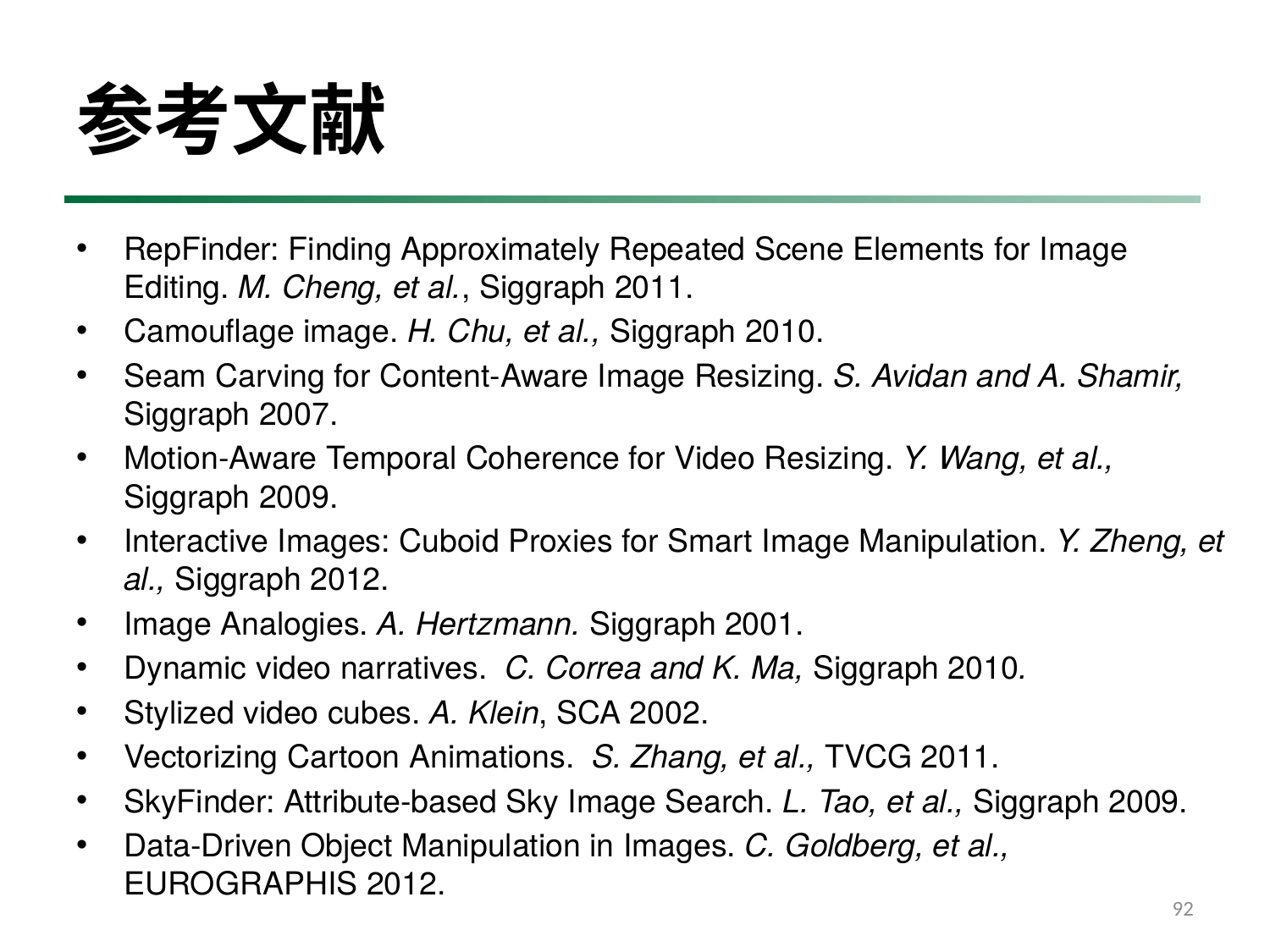

# 参考文献
RepFinder: Finding Approximately Repeated Scene Elements for Image Editing. M. Cheng, et al., Siggraph 2011.
Camouflage image. H. Chu, et al., Siggraph 2010.
Seam Carving for Content-Aware Image Resizing. S. Avidan and A. Shamir, Siggraph 2007.
Motion-Aware Temporal Coherence for Video Resizing. Y. Wang, et al., Siggraph 2009.
Interactive Images: Cuboid Proxies for Smart Image Manipulation. Y. Zheng, et al., Siggraph 2012.
Image Analogies. A. Hertzmann. Siggraph 2001.
Dynamic video narratives.  C. Correa and K. Ma, Siggraph 2010.
Stylized video cubes. A. Klein, SCA 2002.
Vectorizing Cartoon Animations.  S. Zhang, et al., TVCG 2011.
SkyFinder: Attribute-based Sky Image Search. L. Tao, et al., Siggraph 2009.
Data-Driven Object Manipulation in Images. C. Goldberg, et al., EUROGRAPHIS 2012.

92